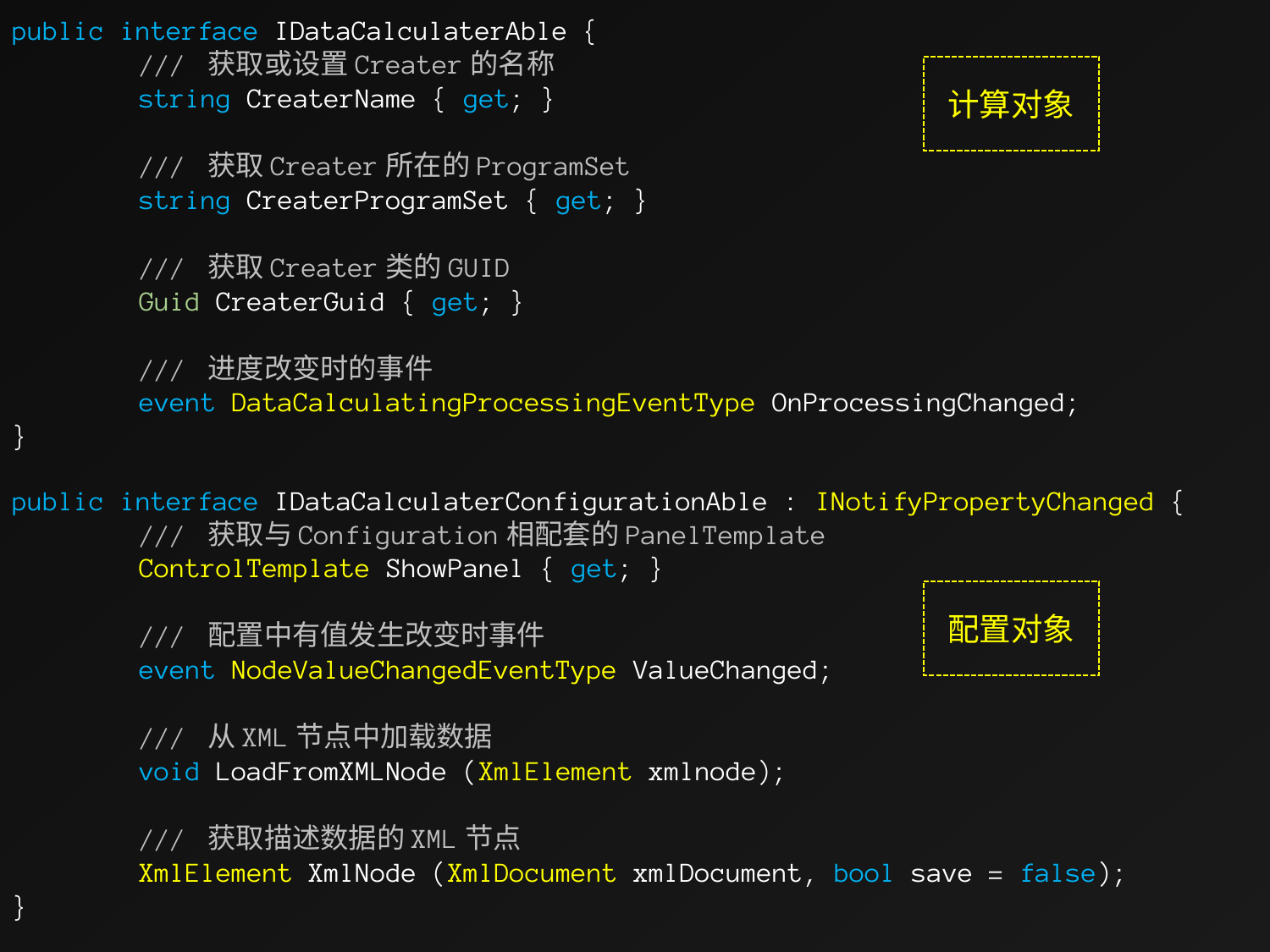

public interface IDataCalculaterAble {
	/// 获取或设置Creater的名称
	string CreaterName { get; }

	/// 获取Creater所在的ProgramSet
	string CreaterProgramSet { get; }

	/// 获取Creater类的GUID
	Guid CreaterGuid { get; }

	/// 进度改变时的事件
	event DataCalculatingProcessingEventType OnProcessingChanged;
}
计算对象
public interface IDataCalculaterConfigurationAble : INotifyPropertyChanged {
	/// 获取与Configuration相配套的PanelTemplate
	ControlTemplate ShowPanel { get; }

	/// 配置中有值发生改变时事件
	event NodeValueChangedEventType ValueChanged;

	/// 从XML节点中加载数据
	void LoadFromXMLNode (XmlElement xmlnode);

	/// 获取描述数据的XML节点
	XmlElement XmlNode (XmlDocument xmlDocument, bool save = false);
}
配置对象